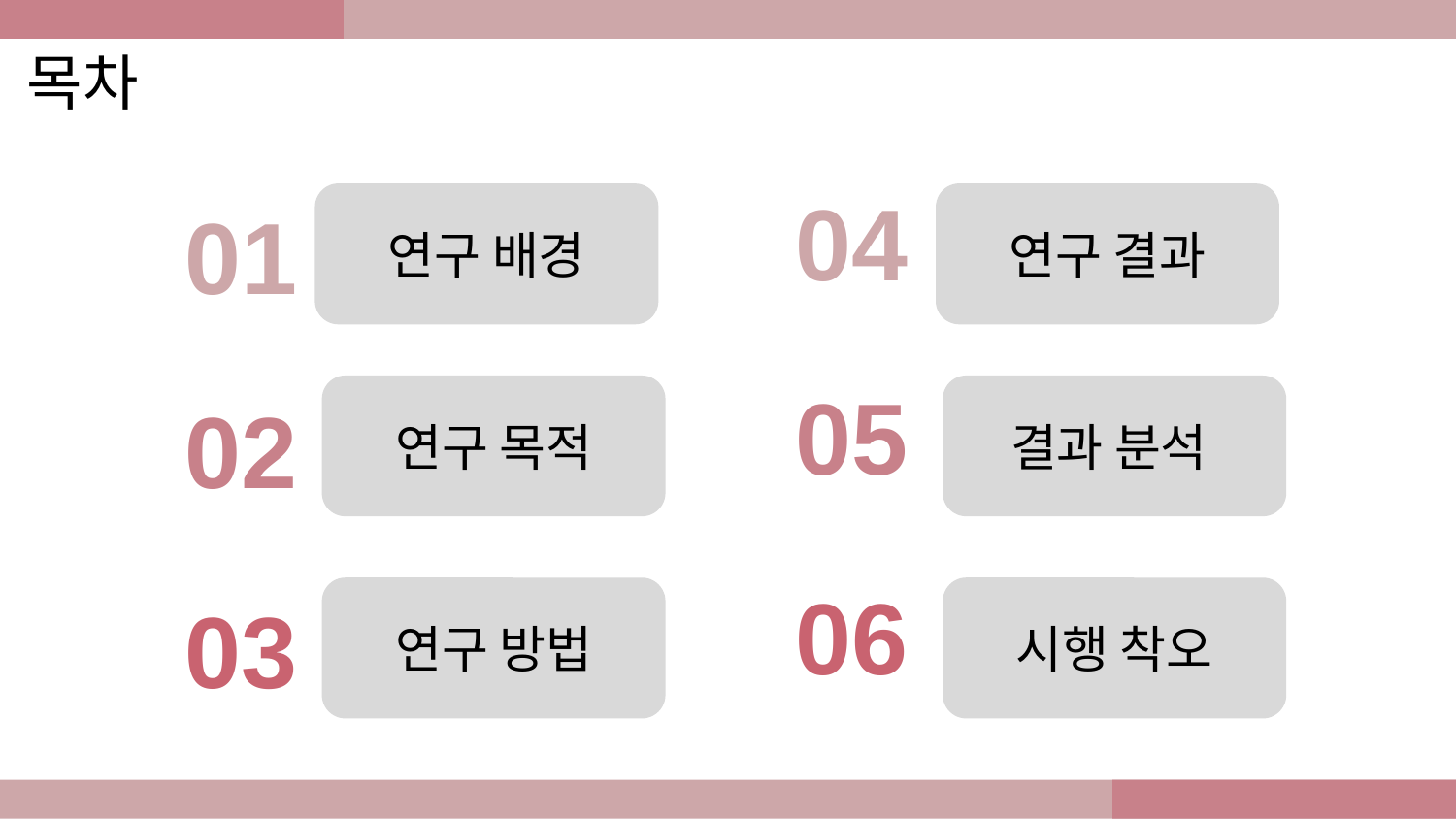

목차
04
01
연구 배경
연구 결과
05
02
연구 목적
결과 분석
06
03
연구 방법
시행 착오